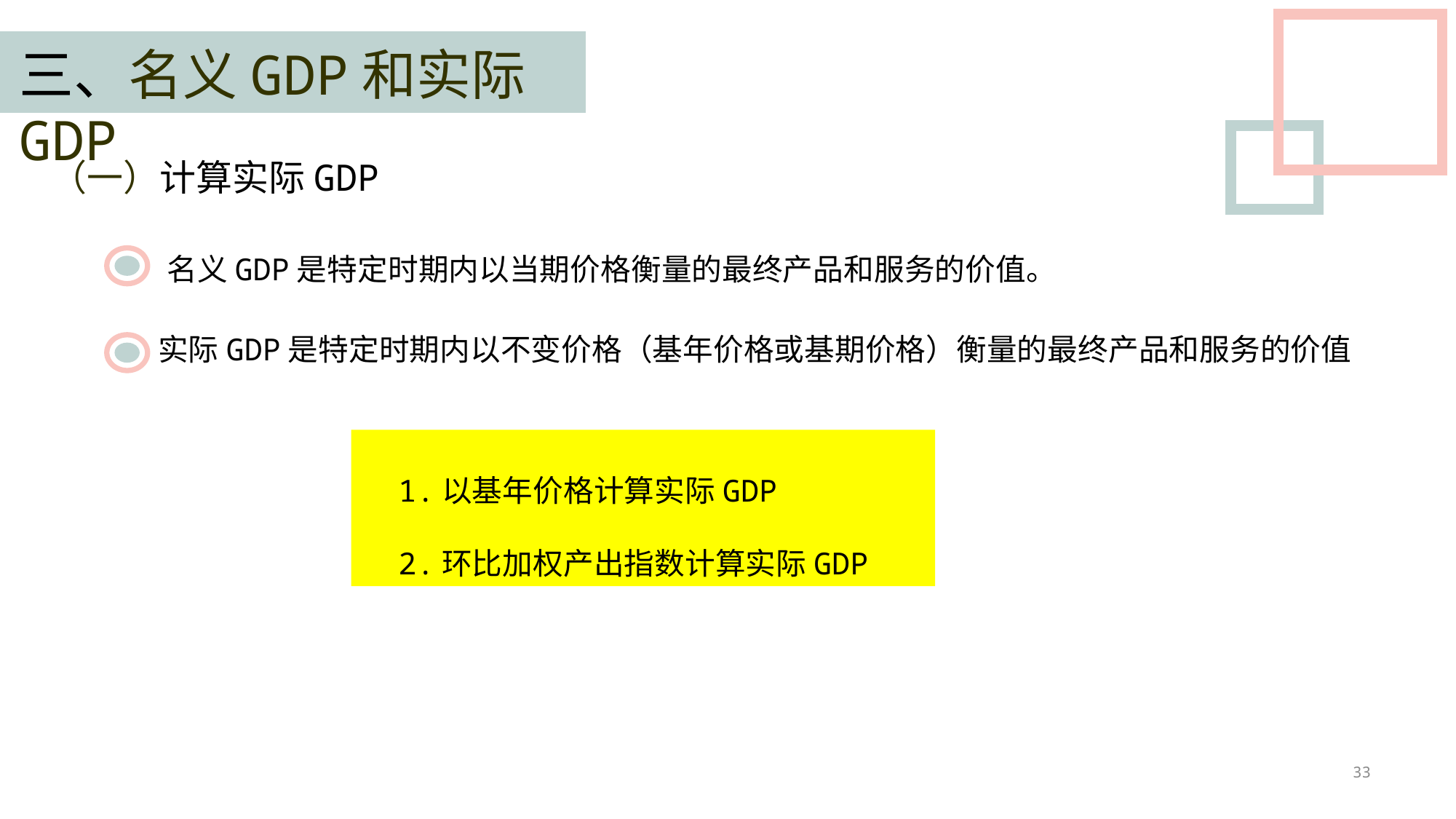

三、名义GDP和实际GDP

（一）计算实际GDP
名义GDP是特定时期内以当期价格衡量的最终产品和服务的价值。

实际GDP是特定时期内以不变价格（基年价格或基期价格）衡量的最终产品和服务的价值

1.以基年价格计算实际GDP
2.环比加权产出指数计算实际GDP
33